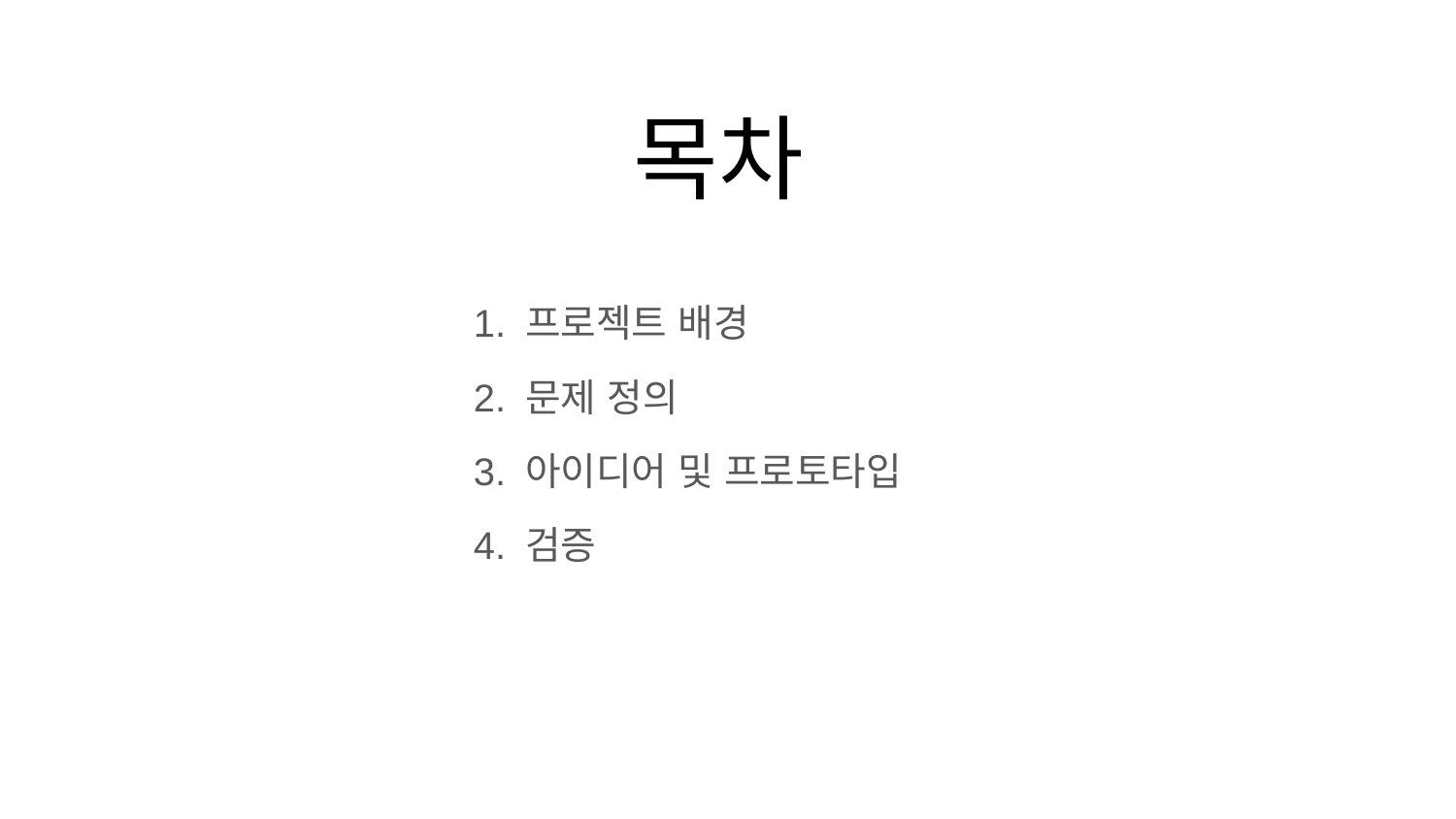

# 목차
1. 프로젝트 배경

2. 문제 정의

3. 아이디어 및 프로토타입

4. 검증